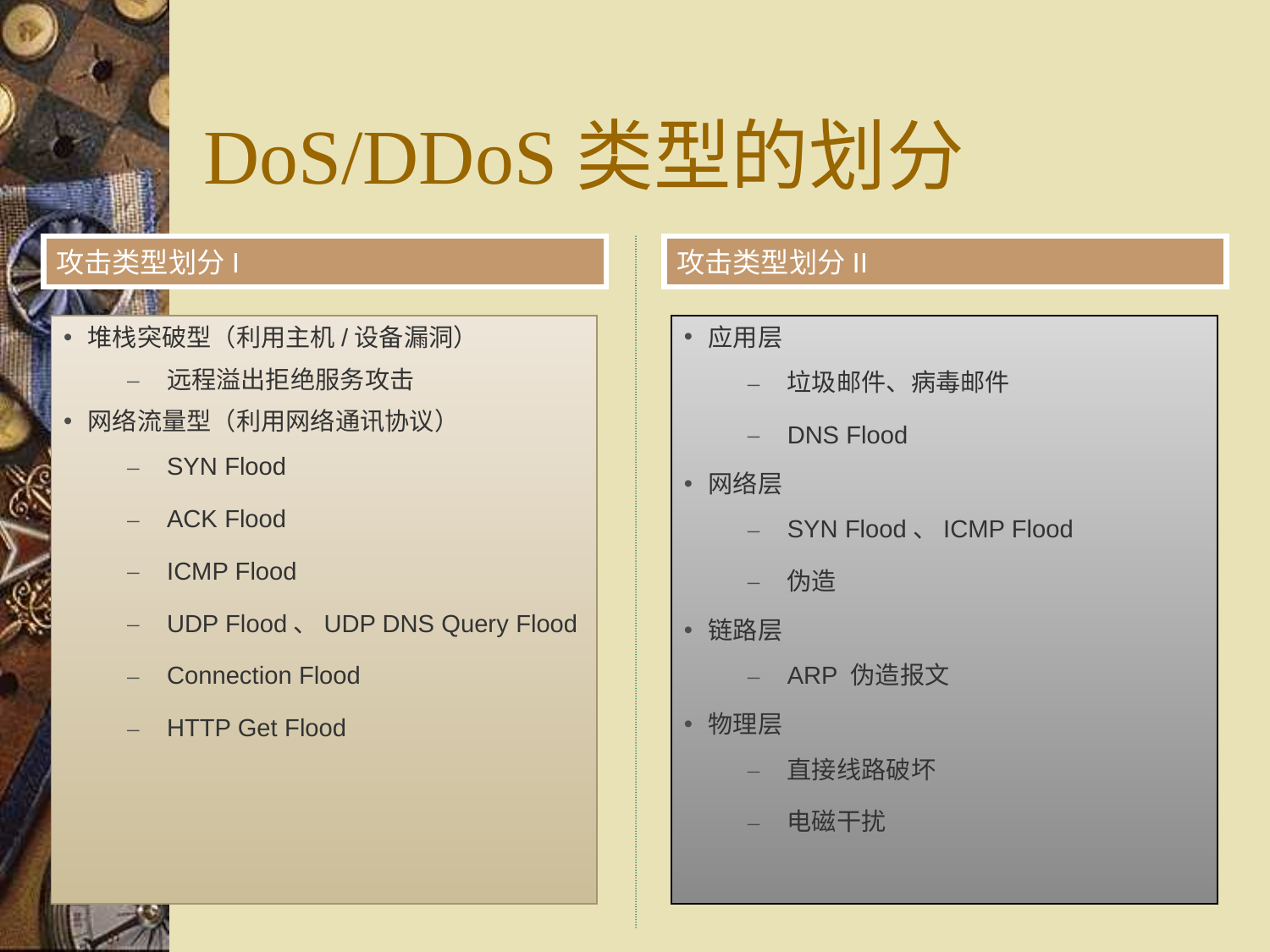

# DoS/DDoS类型的划分
攻击类型划分II
攻击类型划分I

应用层
垃圾邮件、病毒邮件
DNS Flood
网络层
SYN Flood、ICMP Flood
伪造
链路层
ARP 伪造报文
物理层
直接线路破坏
电磁干扰
堆栈突破型（利用主机/设备漏洞）
远程溢出拒绝服务攻击
网络流量型（利用网络通讯协议）
SYN Flood
ACK Flood
ICMP Flood
UDP Flood、UDP DNS Query Flood
Connection Flood
HTTP Get Flood